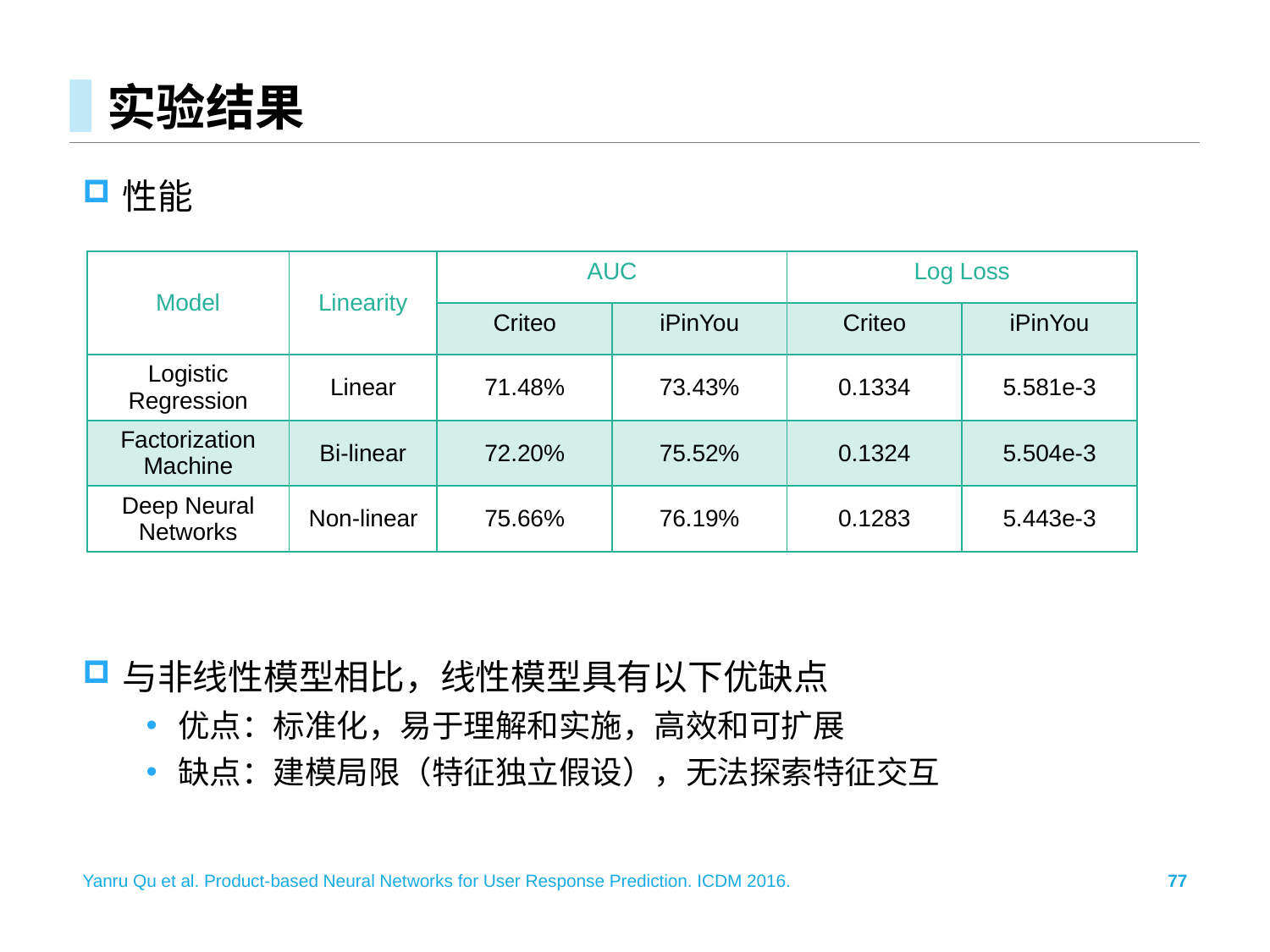

# 实验结果
性能

与非线性模型相比，线性模型具有以下优缺点
优点：标准化，易于理解和实施，高效和可扩展
缺点：建模局限（特征独立假设），无法探索特征交互

| Model | Linearity | AUC |  | Log Loss |  |
| --- | --- | --- | --- | --- | --- |
|  |  | Criteo | iPinYou | Criteo | iPinYou |
| Logistic Regression | Linear | 71.48% | 73.43% | 0.1334 | 5.581e-3 |
| Factorization Machine | Bi-linear | 72.20% | 75.52% | 0.1324 | 5.504e-3 |
| Deep Neural Networks | Non-linear | 75.66% | 76.19% | 0.1283 | 5.443e-3 |
Yanru Qu et al. Product-based Neural Networks for User Response Prediction. ICDM 2016.
77